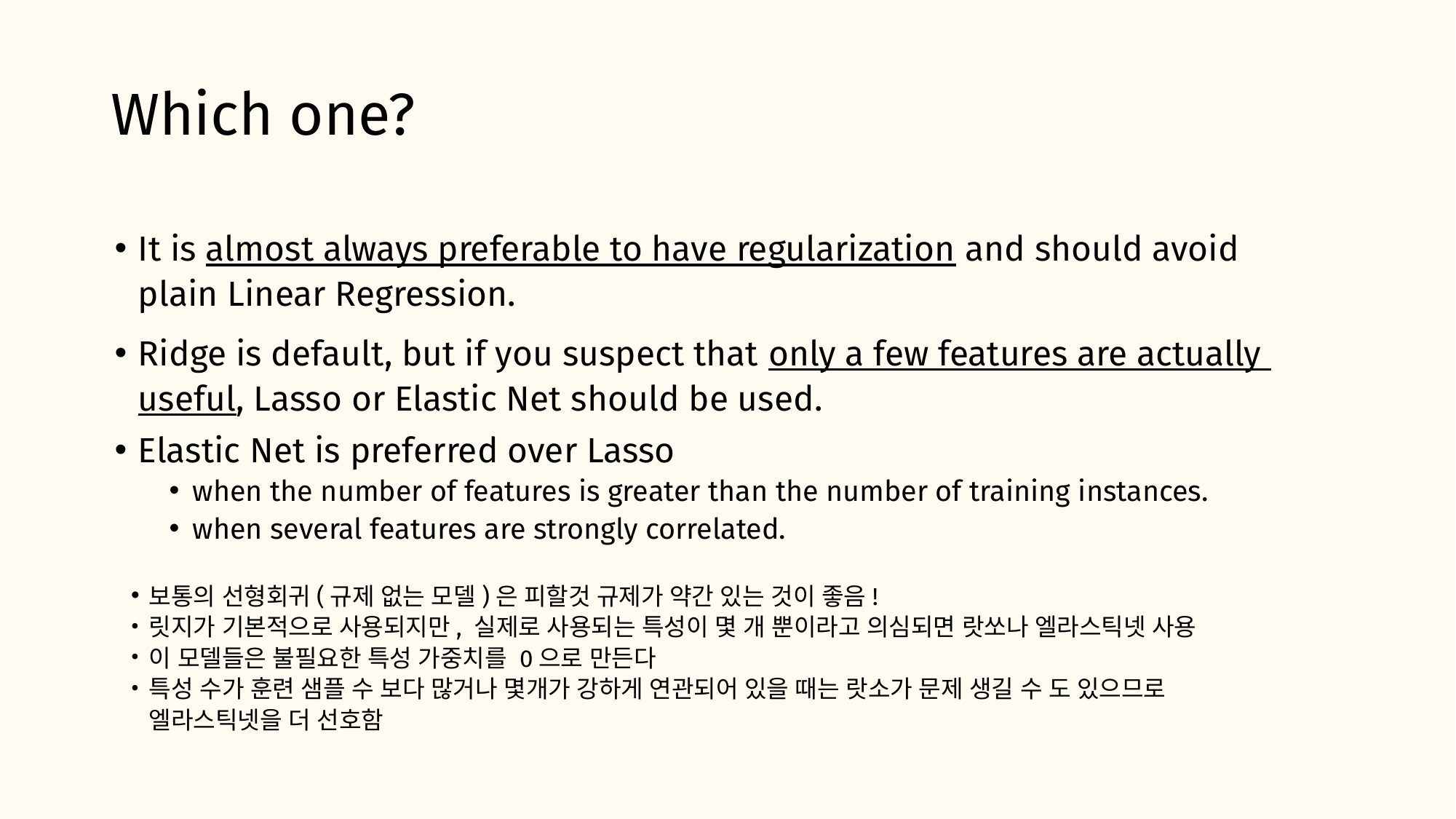

# Which one?
It is almost always preferable to have regularization and should avoid  plain Linear Regression.
Ridge is default, but if you suspect that only a few features are actually  useful, Lasso or Elastic Net should be used.
Elastic Net is preferred over Lasso
when the number of features is greater than the number of training instances.
when several features are strongly correlated.
보통의 선형회귀(규제 없는 모델)은 피할것 규제가 약간 있는 것이 좋음!
릿지가 기본적으로 사용되지만, 실제로 사용되는 특성이 몇 개 뿐이라고 의심되면 랏쏘나 엘라스틱넷 사용
이 모델들은 불필요한 특성 가중치를 0으로 만든다
특성 수가 훈련 샘플 수 보다 많거나 몇개가 강하게 연관되어 있을 때는 랏소가 문제 생길 수 도 있으므로 엘라스틱넷을 더 선호함